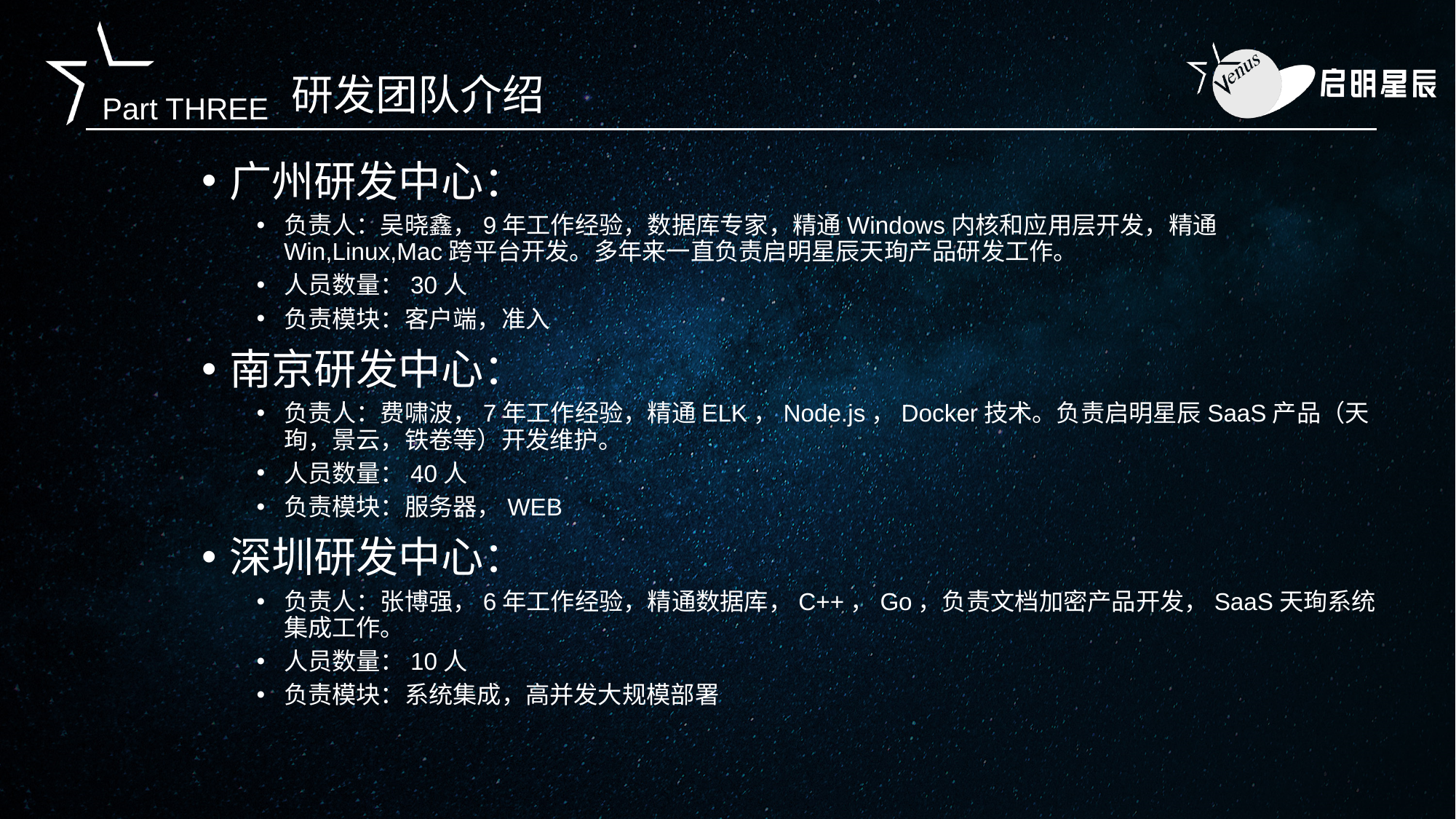

# 研发团队介绍
广州研发中心：
负责人：吴晓鑫，9年工作经验，数据库专家，精通Windows内核和应用层开发，精通Win,Linux,Mac跨平台开发。多年来一直负责启明星辰天珣产品研发工作。
人员数量：30人
负责模块：客户端，准入
南京研发中心：
负责人：费啸波，7年工作经验，精通ELK，Node.js，Docker技术。负责启明星辰SaaS产品（天珣，景云，铁卷等）开发维护。
人员数量：40人
负责模块：服务器，WEB
深圳研发中心：
负责人：张博强，6年工作经验，精通数据库，C++，Go，负责文档加密产品开发，SaaS天珣系统集成工作。
人员数量：10人
负责模块：系统集成，高并发大规模部署